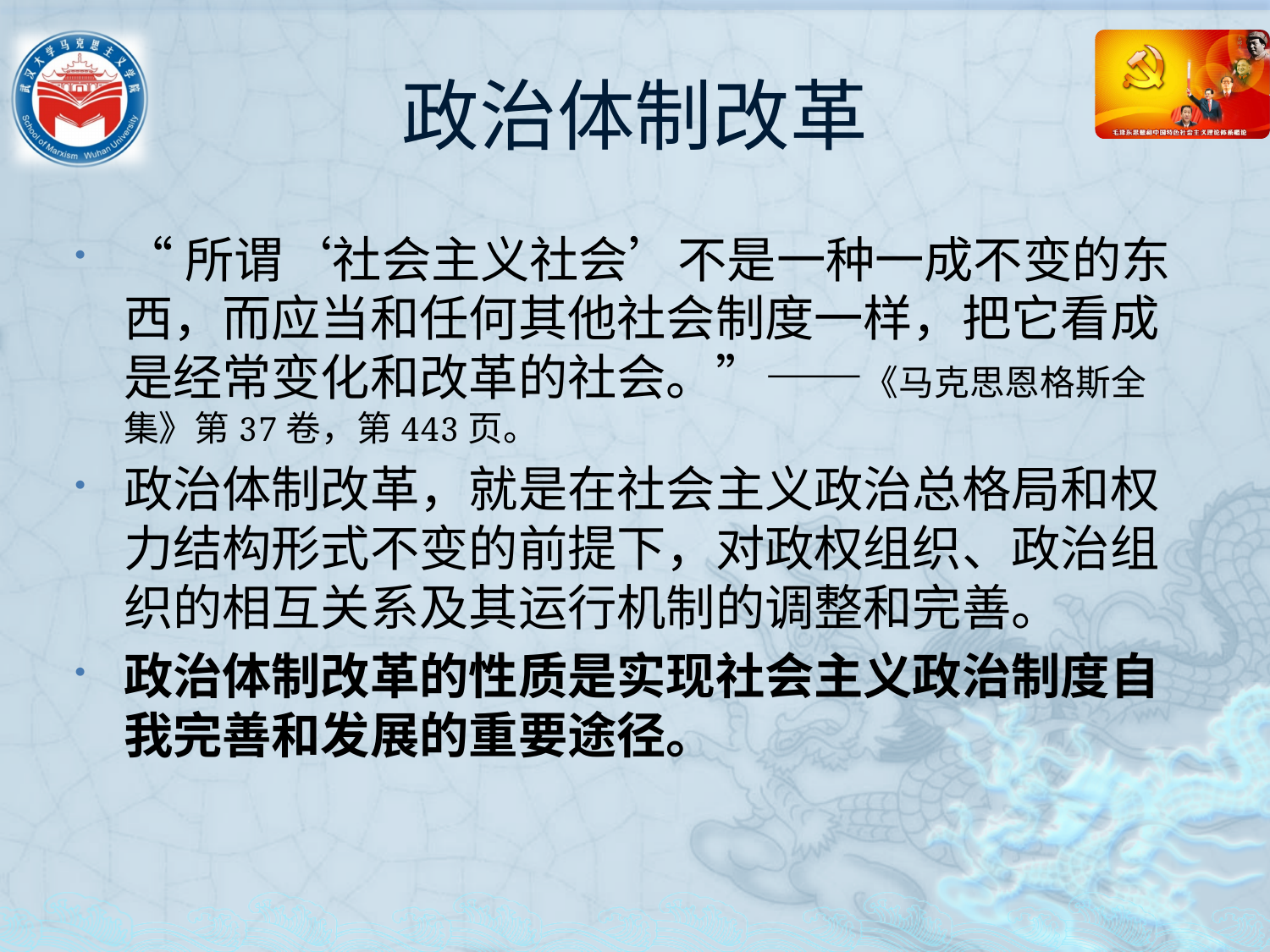

# 政治体制改革
“所谓‘社会主义社会’不是一种一成不变的东西，而应当和任何其他社会制度一样，把它看成是经常变化和改革的社会。”——《马克思恩格斯全集》第37卷，第443页。
政治体制改革，就是在社会主义政治总格局和权力结构形式不变的前提下，对政权组织、政治组织的相互关系及其运行机制的调整和完善。
政治体制改革的性质是实现社会主义政治制度自我完善和发展的重要途径。